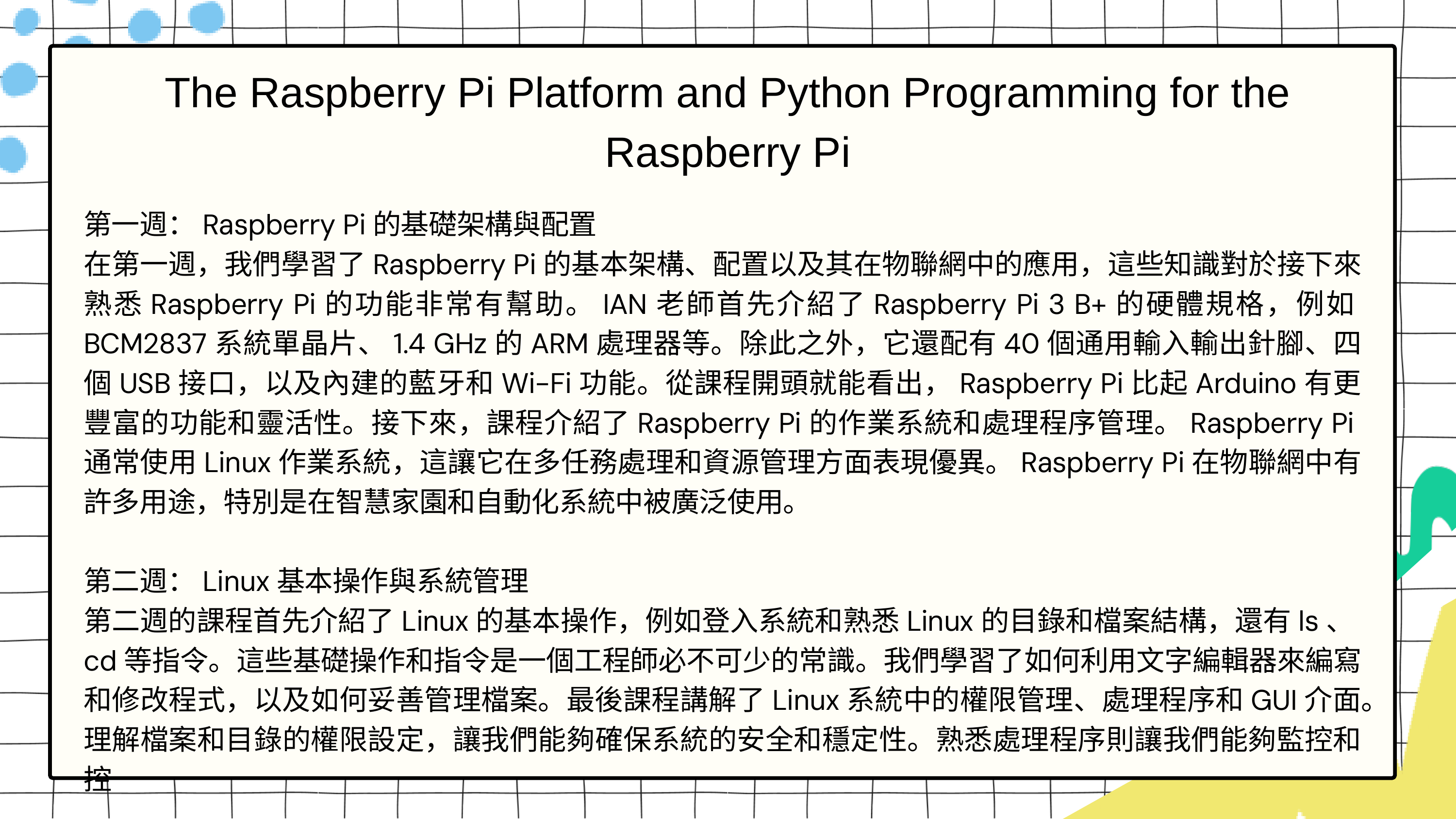

The Raspberry Pi Platform and Python Programming for the Raspberry Pi

第一週：Raspberry Pi的基礎架構與配置
在第一週，我們學習了Raspberry Pi的基本架構、配置以及其在物聯網中的應用，這些知識對於接下來熟悉Raspberry Pi的功能非常有幫助。IAN老師首先介紹了Raspberry Pi 3 B+的硬體規格，例如BCM2837系統單晶片、1.4 GHz的ARM處理器等。除此之外，它還配有40個通用輸入輸出針腳、四個USB接口，以及內建的藍牙和Wi-Fi功能。從課程開頭就能看出，Raspberry Pi比起Arduino有更豐富的功能和靈活性。接下來，課程介紹了Raspberry Pi的作業系統和處理程序管理。Raspberry Pi通常使用Linux作業系統，這讓它在多任務處理和資源管理方面表現優異。Raspberry Pi在物聯網中有許多用途，特別是在智慧家園和自動化系統中被廣泛使用。

第二週：Linux基本操作與系統管理
第二週的課程首先介紹了Linux的基本操作，例如登入系統和熟悉Linux的目錄和檔案結構，還有ls、cd等指令。這些基礎操作和指令是一個工程師必不可少的常識。我們學習了如何利用文字編輯器來編寫和修改程式，以及如何妥善管理檔案。最後課程講解了Linux系統中的權限管理、處理程序和GUI介面。理解檔案和目錄的權限設定，讓我們能夠確保系統的安全和穩定性。熟悉處理程序則讓我們能夠監控和控